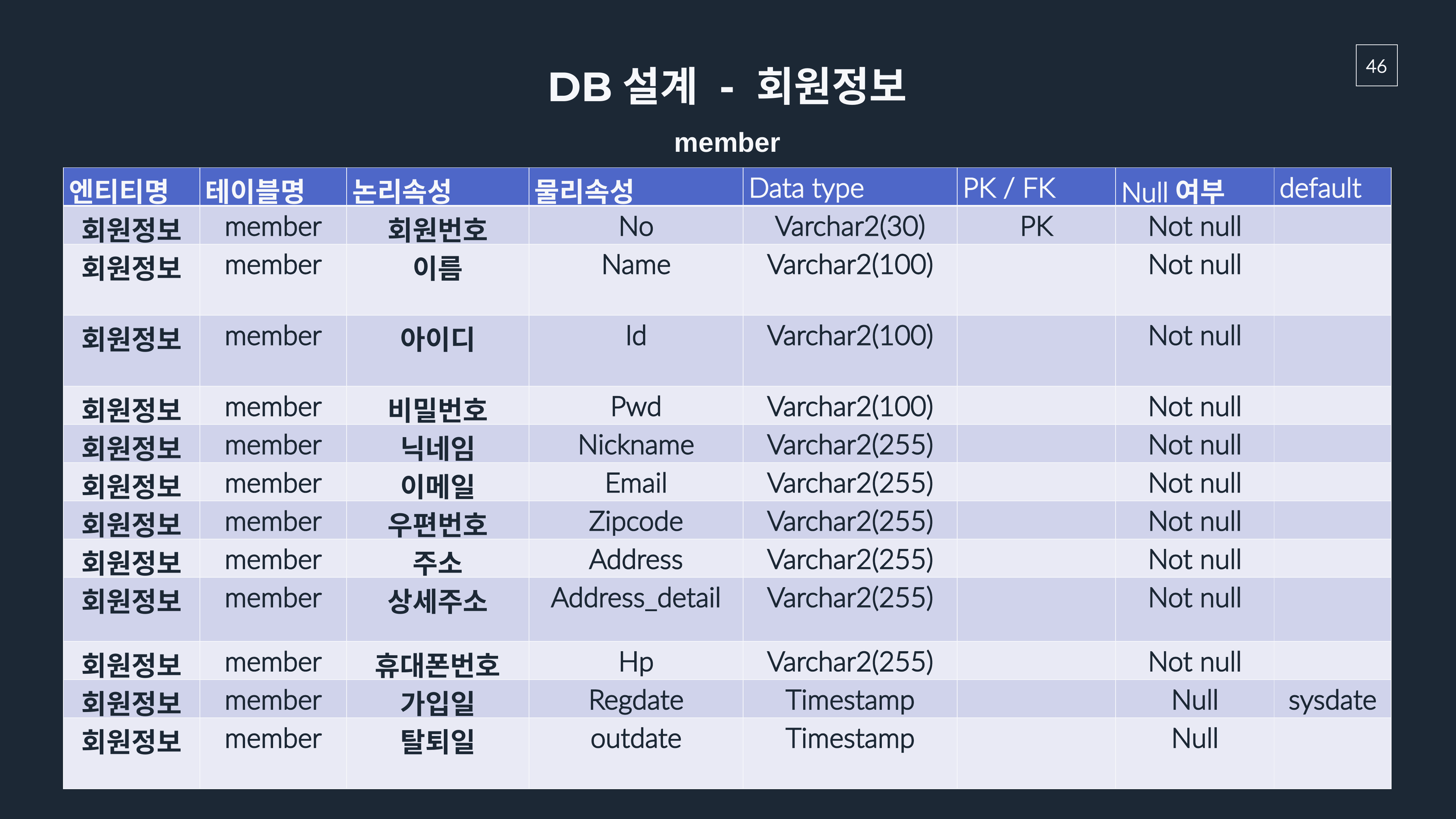

DB설계 - 회원정보
member
| 엔티티명 | 테이블명 | 논리속성 | 물리속성 | Data type | PK / FK | Null여부 | default |
| --- | --- | --- | --- | --- | --- | --- | --- |
| 회원정보 | member | 회원번호 | No | Varchar2(30) | PK | Not null |  |
| 회원정보 | member | 이름 | Name | Varchar2(100) |  | Not null |  |
| 회원정보 | member | 아이디 | Id | Varchar2(100) |  | Not null |  |
| 회원정보 | member | 비밀번호 | Pwd | Varchar2(100) |  | Not null |  |
| 회원정보 | member | 닉네임 | Nickname | Varchar2(255) |  | Not null |  |
| 회원정보 | member | 이메일 | Email | Varchar2(255) |  | Not null |  |
| 회원정보 | member | 우편번호 | Zipcode | Varchar2(255) |  | Not null |  |
| 회원정보 | member | 주소 | Address | Varchar2(255) |  | Not null |  |
| 회원정보 | member | 상세주소 | Address\_detail | Varchar2(255) |  | Not null |  |
| 회원정보 | member | 휴대폰번호 | Hp | Varchar2(255) |  | Not null |  |
| 회원정보 | member | 가입일 | Regdate | Timestamp |  | Null | sysdate |
| 회원정보 | member | 탈퇴일 | outdate | Timestamp |  | Null |  |